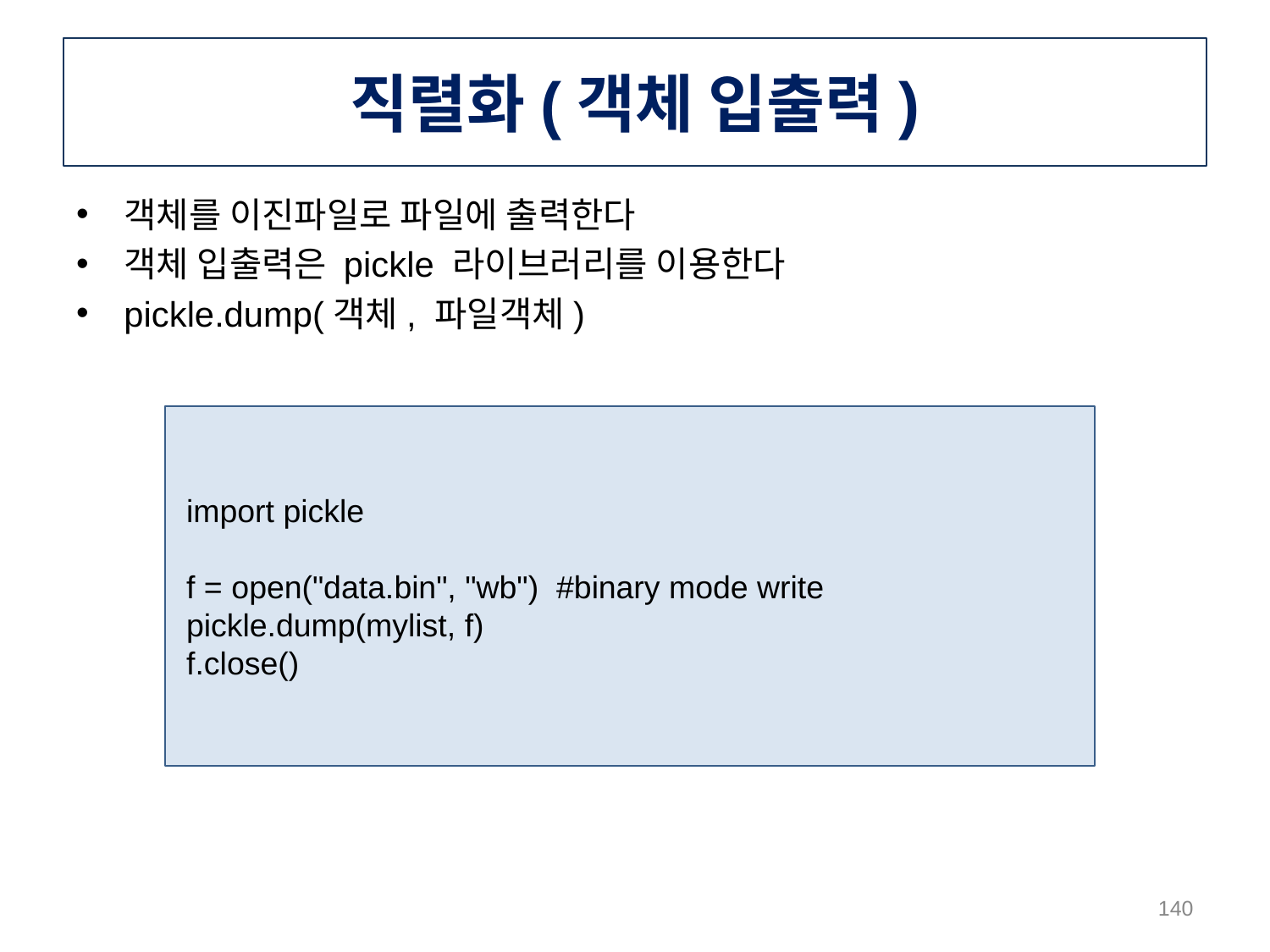

# 직렬화(객체 입출력)
객체를 이진파일로 파일에 출력한다
객체 입출력은 pickle 라이브러리를 이용한다
pickle.dump(객체, 파일객체)
 import pickle

 f = open("data.bin", "wb")  #binary mode write
 pickle.dump(mylist, f)
 f.close()
140